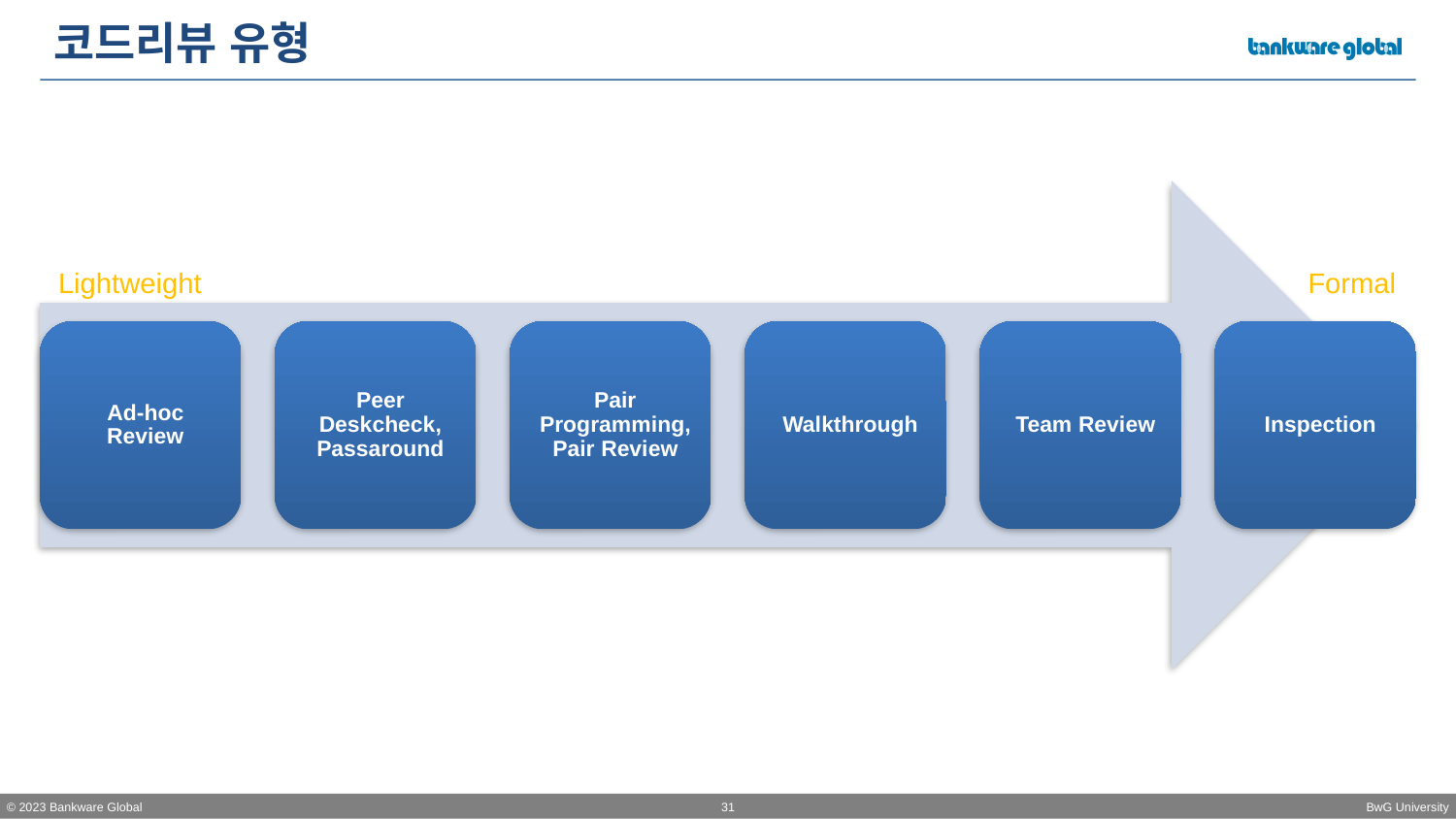

# 코드리뷰 유형
Ad-hoc Review
Peer Deskcheck, Passaround
Pair Programming, Pair Review
Walkthrough
Team Review
Inspection
Lightweight
Formal
31